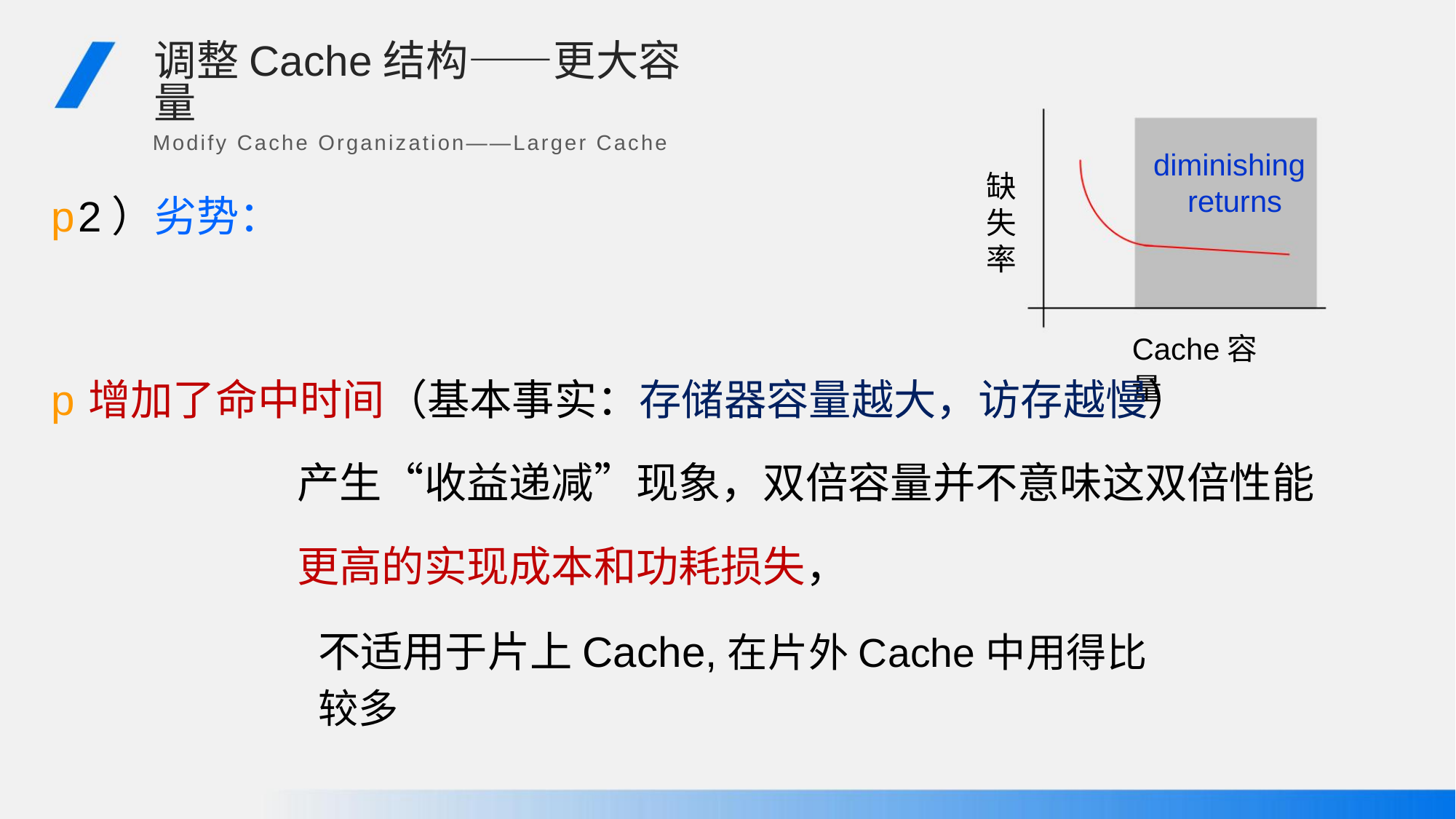

调整Cache结构——更大容量
Modify Cache Organization——Larger Cache
diminishing
returns
缺
失
率
p2）劣势：
Cache容量
p增加了命中时间（基本事实：存储器容量越大，访存越慢）
产生“收益递减”现象，双倍容量并不意味这双倍性能
更高的实现成本和功耗损失，
不适用于片上Cache,在片外Cache中用得比较多